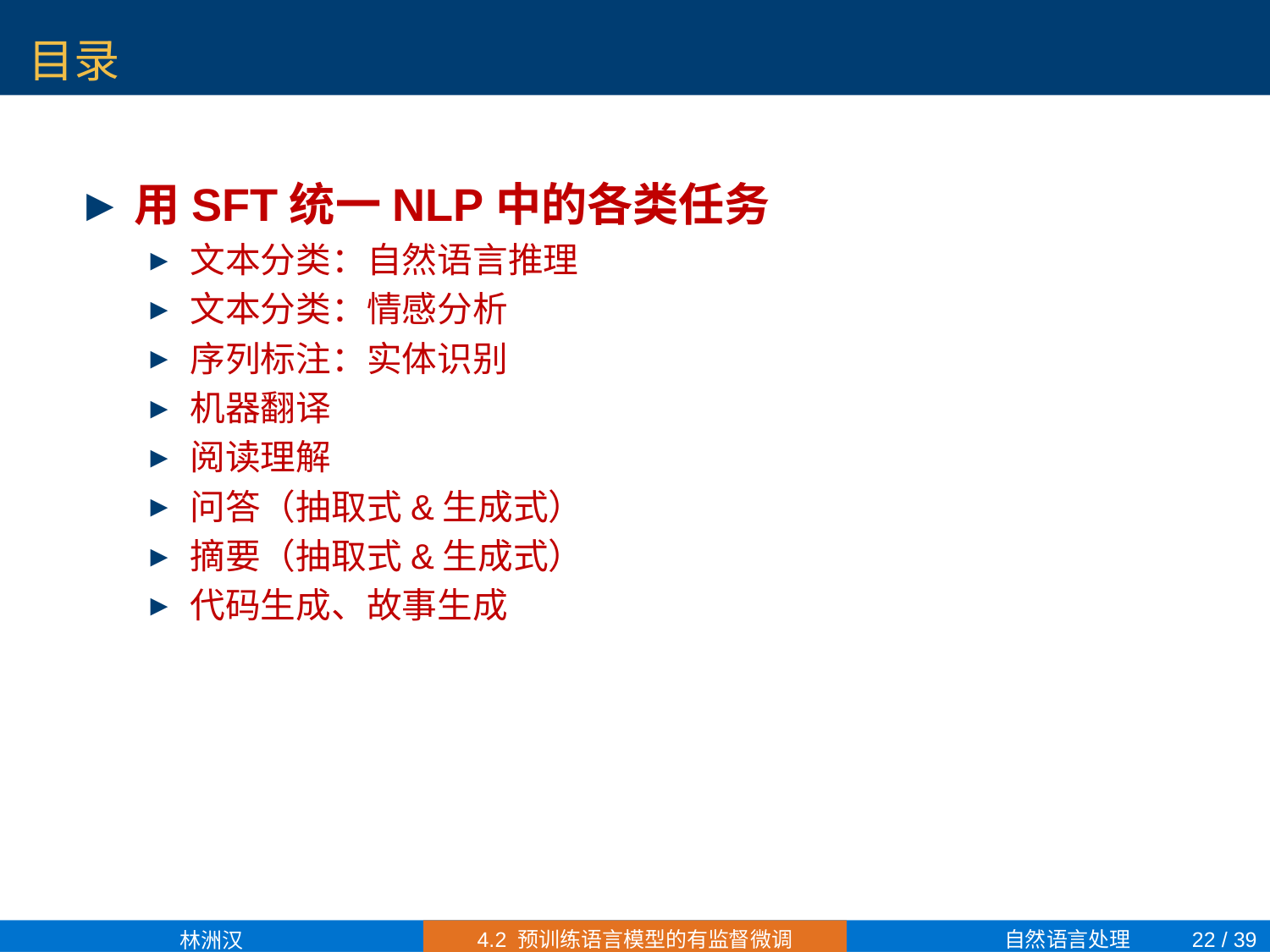

# 目录
用SFT统一NLP中的各类任务
文本分类：自然语言推理
文本分类：情感分析
序列标注：实体识别
机器翻译
阅读理解
问答（抽取式&生成式）
摘要（抽取式&生成式）
代码生成、故事生成